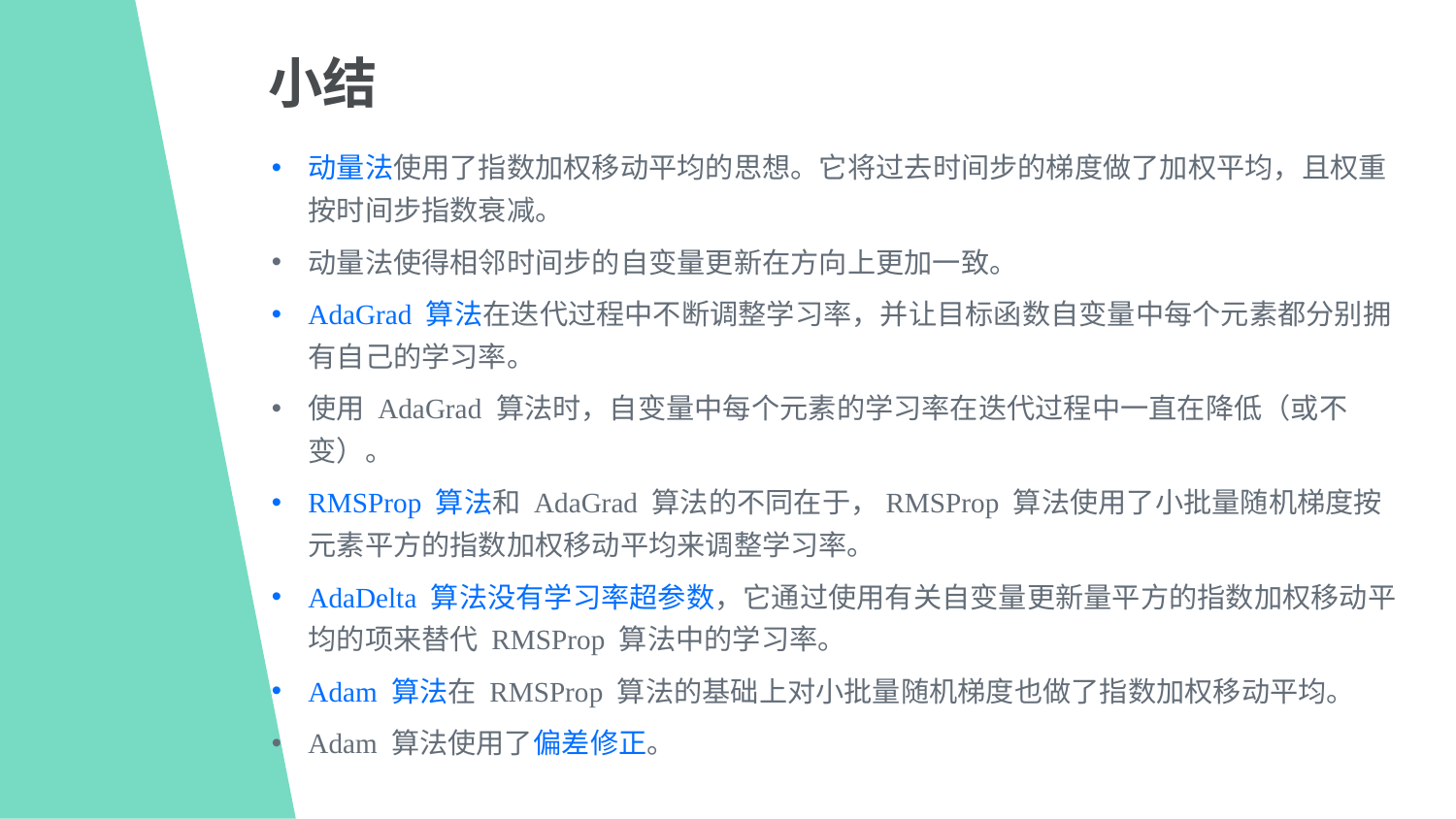

小结
动量法使用了指数加权移动平均的思想。它将过去时间步的梯度做了加权平均，且权重按时间步指数衰减。
动量法使得相邻时间步的自变量更新在方向上更加一致。
AdaGrad 算法在迭代过程中不断调整学习率，并让目标函数自变量中每个元素都分别拥有自己的学习率。
使用 AdaGrad 算法时，自变量中每个元素的学习率在迭代过程中一直在降低（或不变）。
RMSProp 算法和 AdaGrad 算法的不同在于，RMSProp 算法使用了小批量随机梯度按元素平方的指数加权移动平均来调整学习率。
AdaDelta 算法没有学习率超参数，它通过使用有关自变量更新量平方的指数加权移动平均的项来替代 RMSProp 算法中的学习率。
Adam 算法在 RMSProp 算法的基础上对小批量随机梯度也做了指数加权移动平均。
Adam 算法使用了偏差修正。